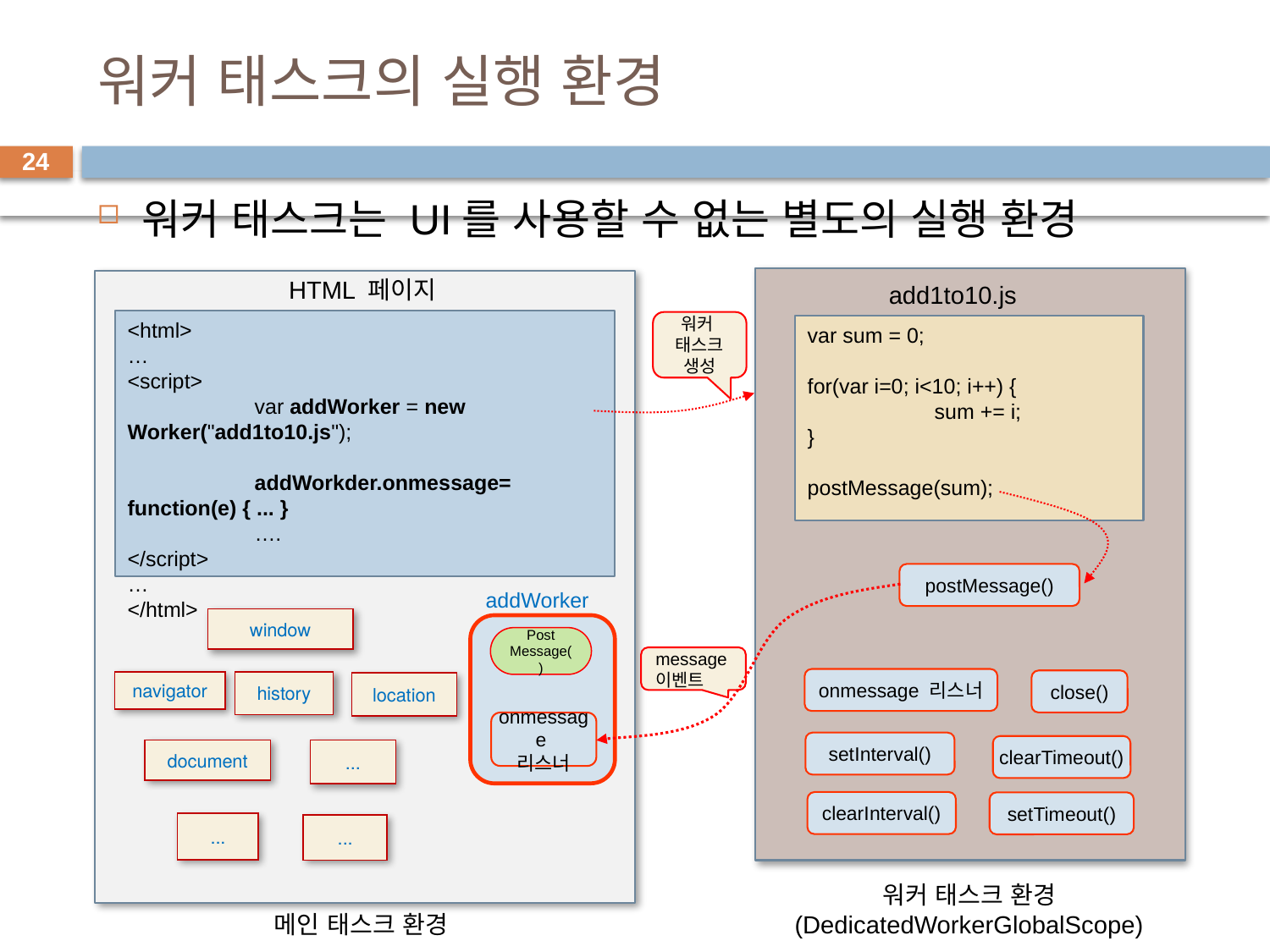

# 워커 태스크의 실행 환경
24
워커 태스크는 UI를 사용할 수 없는 별도의 실행 환경

HTML 페이지

add1to10.js
<html>
…
<script>
	var addWorker = new Worker("add1to10.js");

	addWorkder.onmessage= function(e) { ... }
	….
</script>
…
</html>
워커
태스크 생성
var sum = 0;

for(var i=0; i<10; i++) {
	sum += i;
}

postMessage(sum);

postMessage()
addWorker

window

Post
Message()
message 이벤트
onmessage 리스너
close()
navigator
history
location
onmessage
리스너
setInterval()
clearTimeout()
document
...
clearInterval()
setTimeout()
...
...
워커 태스크 환경
(DedicatedWorkerGlobalScope)
메인 태스크 환경